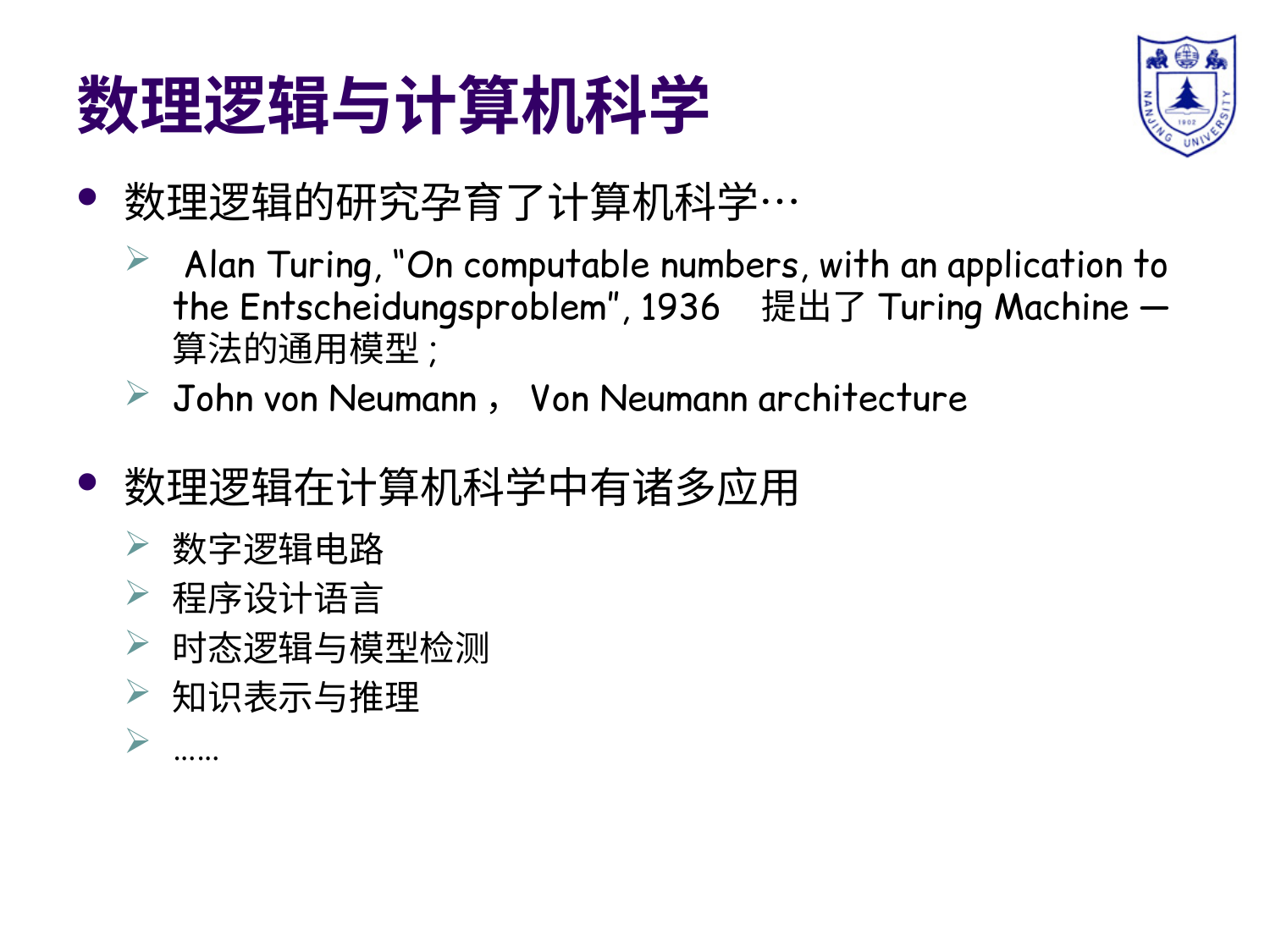

# 数理逻辑与计算机科学
数理逻辑的研究孕育了计算机科学…
 Alan Turing, “On computable numbers, with an application to the Entscheidungsproblem”, 1936   提出了Turing Machine — 算法的通用模型;
John von Neumann，Von Neumann architecture
数理逻辑在计算机科学中有诸多应用
数字逻辑电路
程序设计语言
时态逻辑与模型检测
知识表示与推理
……

29